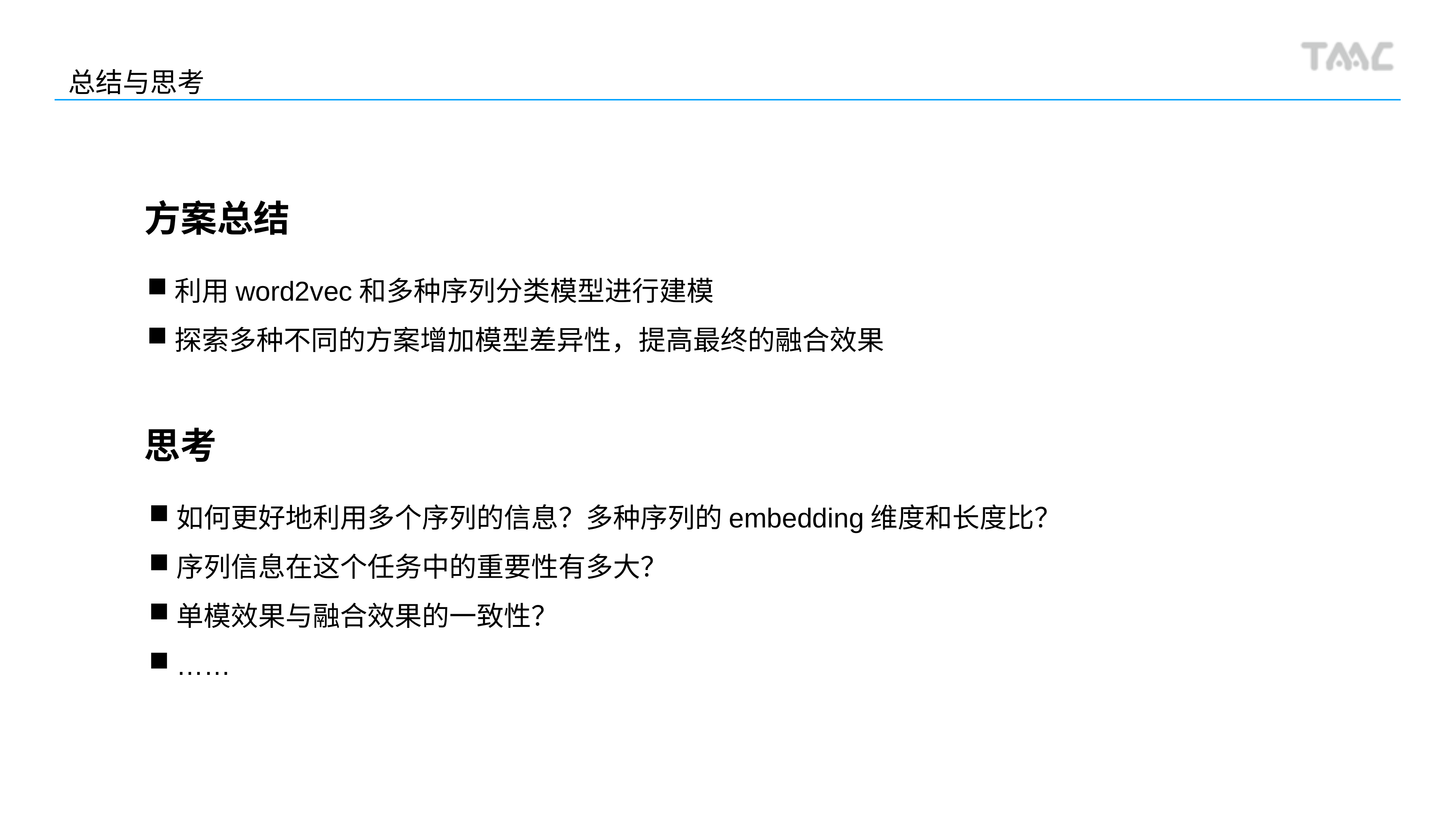

总结与思考
方案总结
利用word2vec和多种序列分类模型进行建模
探索多种不同的方案增加模型差异性，提高最终的融合效果
思考
如何更好地利用多个序列的信息？多种序列的embedding维度和长度比？
序列信息在这个任务中的重要性有多大？
单模效果与融合效果的一致性？
……